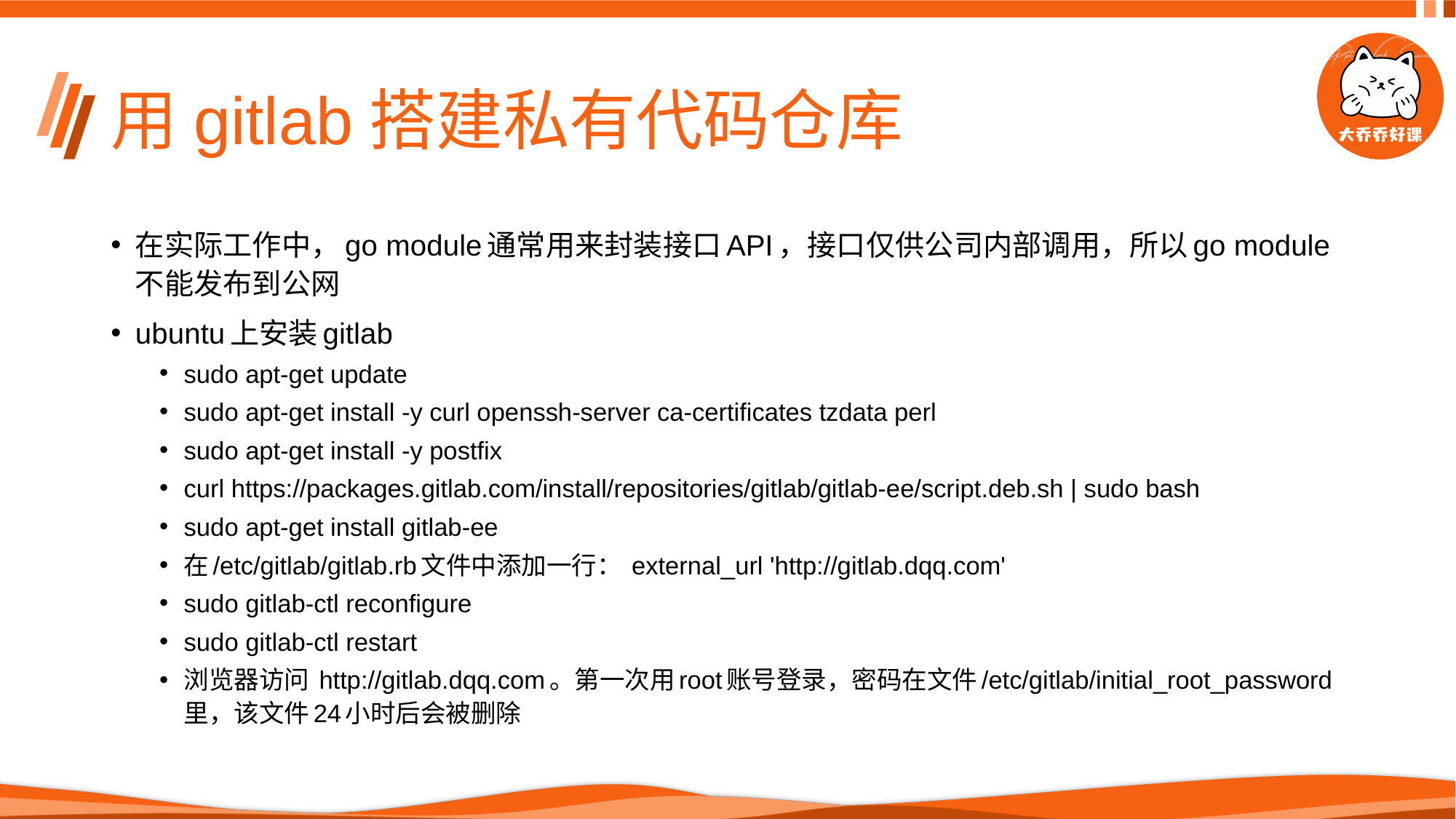

# 用gitlab搭建私有代码仓库
在实际工作中，go module通常用来封装接口API，接口仅供公司内部调用，所以go module不能发布到公网
ubuntu上安装gitlab
sudo apt-get update
sudo apt-get install -y curl openssh-server ca-certificates tzdata perl
sudo apt-get install -y postfix
curl https://packages.gitlab.com/install/repositories/gitlab/gitlab-ee/script.deb.sh | sudo bash
sudo apt-get install gitlab-ee
在/etc/gitlab/gitlab.rb文件中添加一行： external_url 'http://gitlab.dqq.com'
sudo gitlab-ctl reconfigure
sudo gitlab-ctl restart
浏览器访问 http://gitlab.dqq.com。第一次用root账号登录，密码在文件/etc/gitlab/initial_root_password里，该文件24小时后会被删除